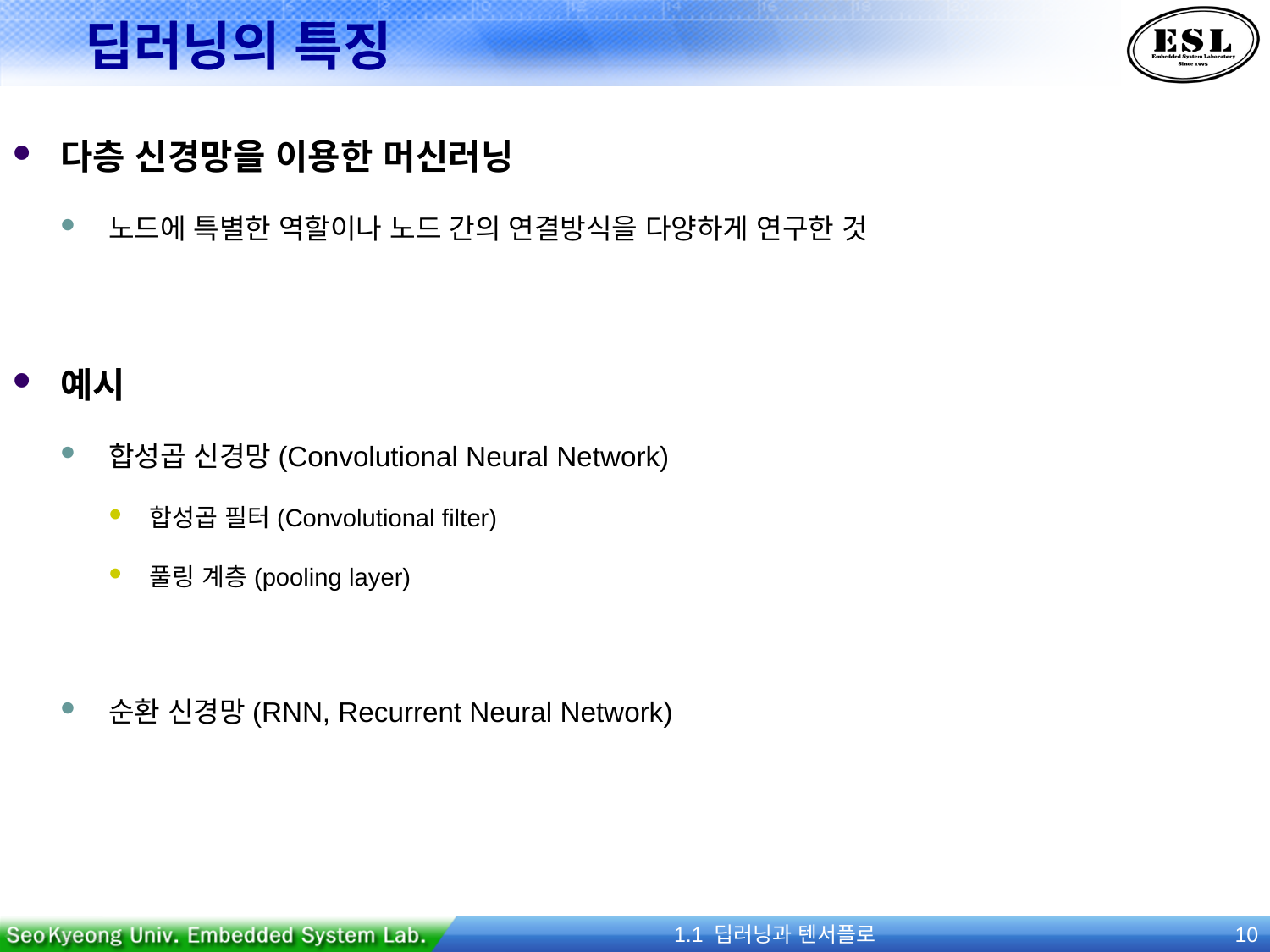

# 딥러닝의 특징
다층 신경망을 이용한 머신러닝
노드에 특별한 역할이나 노드 간의 연결방식을 다양하게 연구한 것

예시
합성곱 신경망(Convolutional Neural Network)
합성곱 필터(Convolutional filter)
풀링 계층(pooling layer)

순환 신경망(RNN, Recurrent Neural Network)

1.1 딥러닝과 텐서플로
10